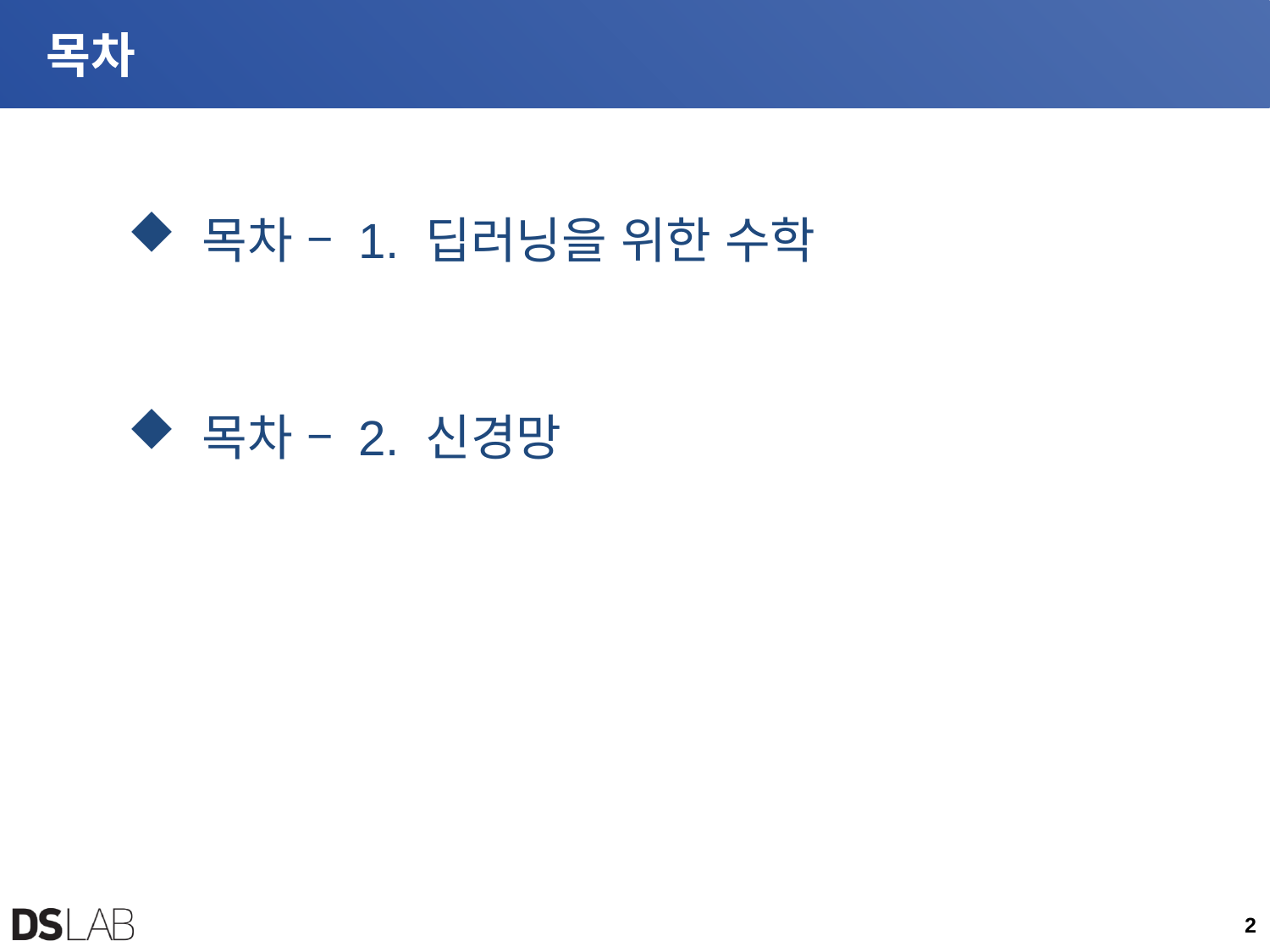

# 목차
 목차 – 1. 딥러닝을 위한 수학

 목차 – 2. 신경망
2